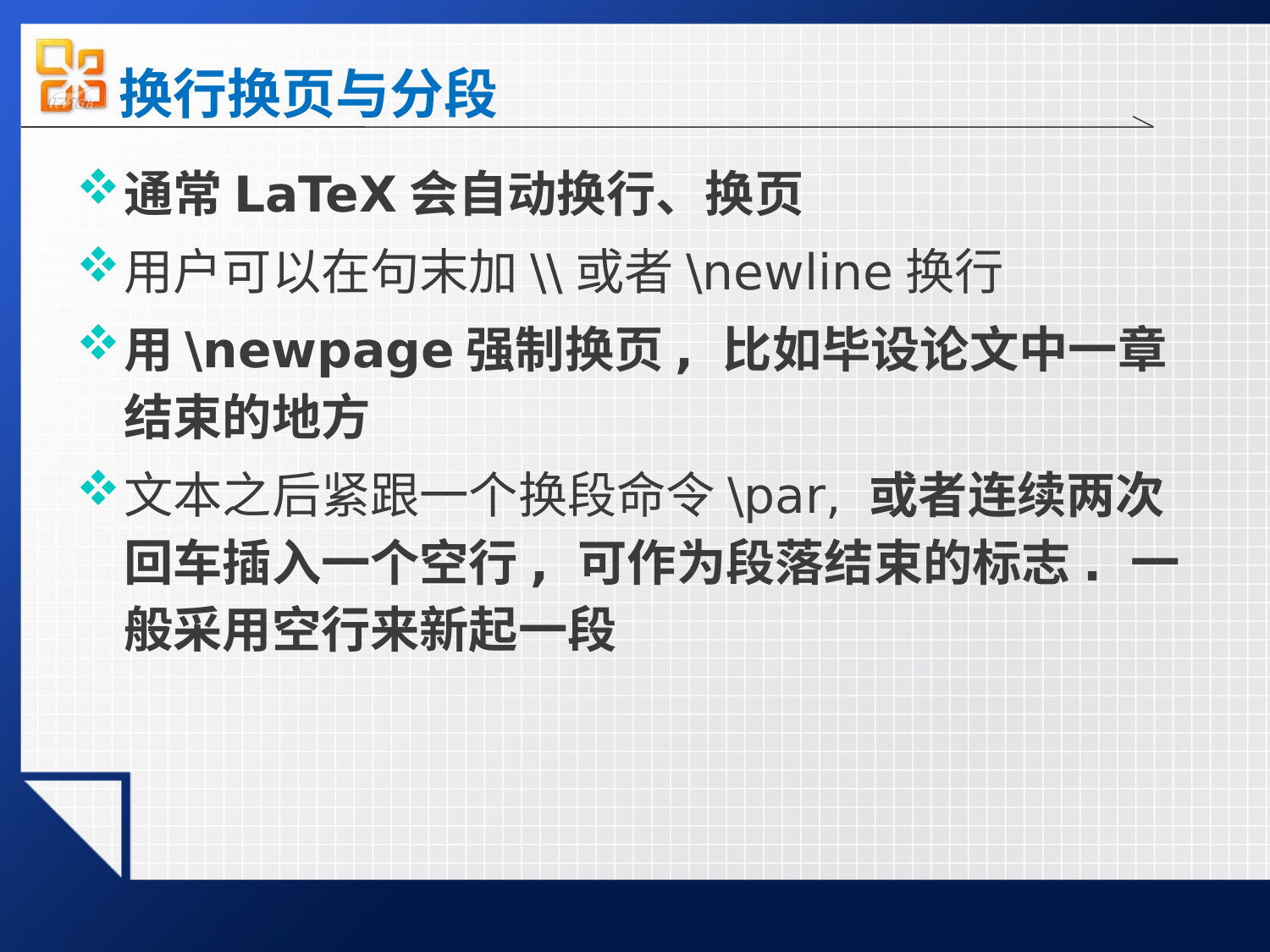

# 换行换页与分段
通常LaTeX会自动换行、换页
用户可以在句末加\\或者\newline换行
用\newpage强制换页, 比如毕设论文中一章结束的地方
文本之后紧跟一个换段命令\par, 或者连续两次回车插入一个空行, 可作为段落结束的标志. 一般采用空行来新起一段